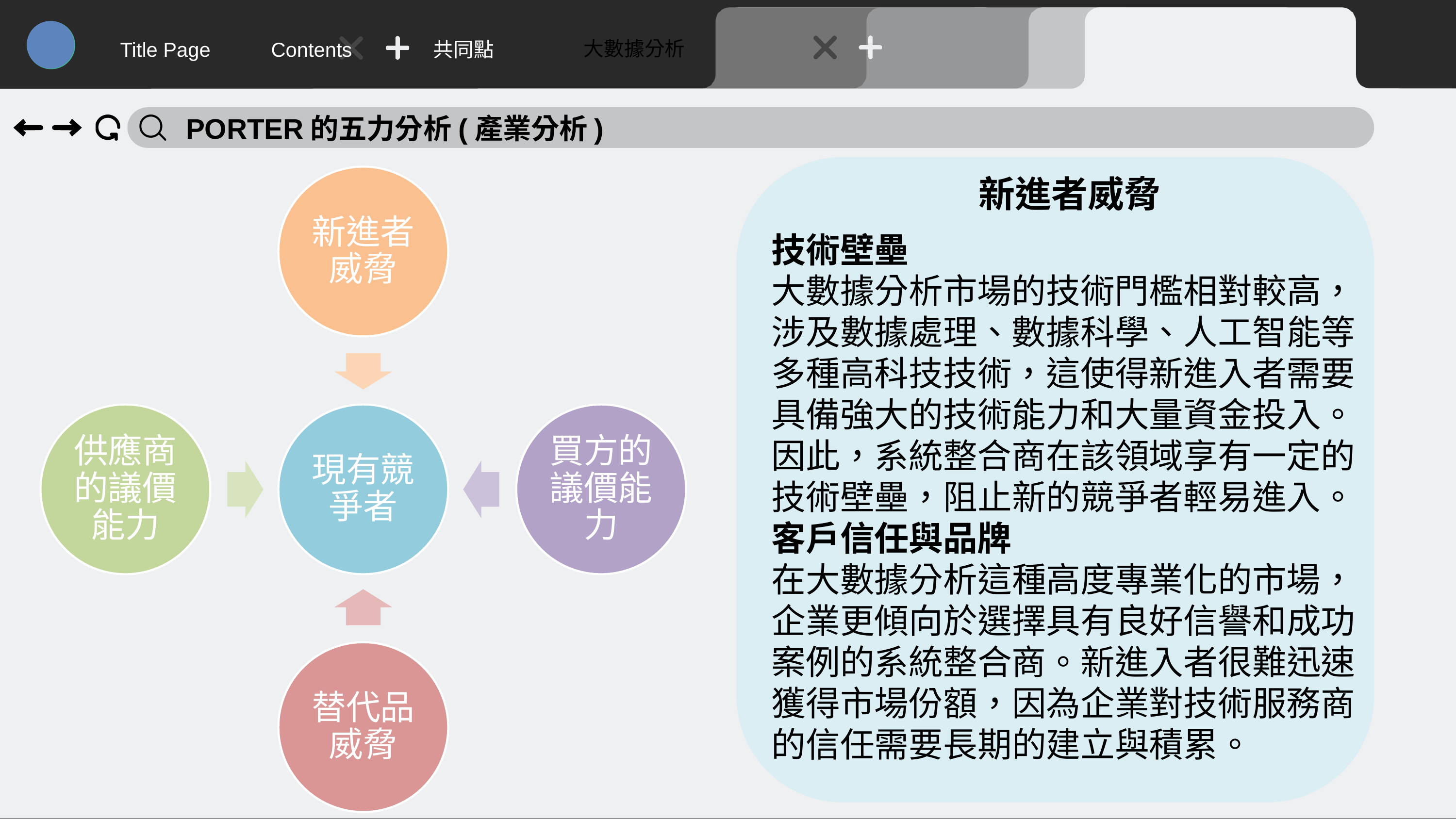

大數據分析
Title Page
Contents
共同點

PORTER的五力分析(產業分析)

現有競爭者

新進者威脅

買方的議價能力

替代品威脅

供應商的議價能力
新進者威脅
技術壁壘
大數據分析市場的技術門檻相對較高，涉及數據處理、數據科學、人工智能等多種高科技技術，這使得新進入者需要具備強大的技術能力和大量資金投入。因此，系統整合商在該領域享有一定的技術壁壘，阻止新的競爭者輕易進入。客戶信任與品牌
在大數據分析這種高度專業化的市場，企業更傾向於選擇具有良好信譽和成功案例的系統整合商。新進入者很難迅速獲得市場份額，因為企業對技術服務商的信任需要長期的建立與積累。
26